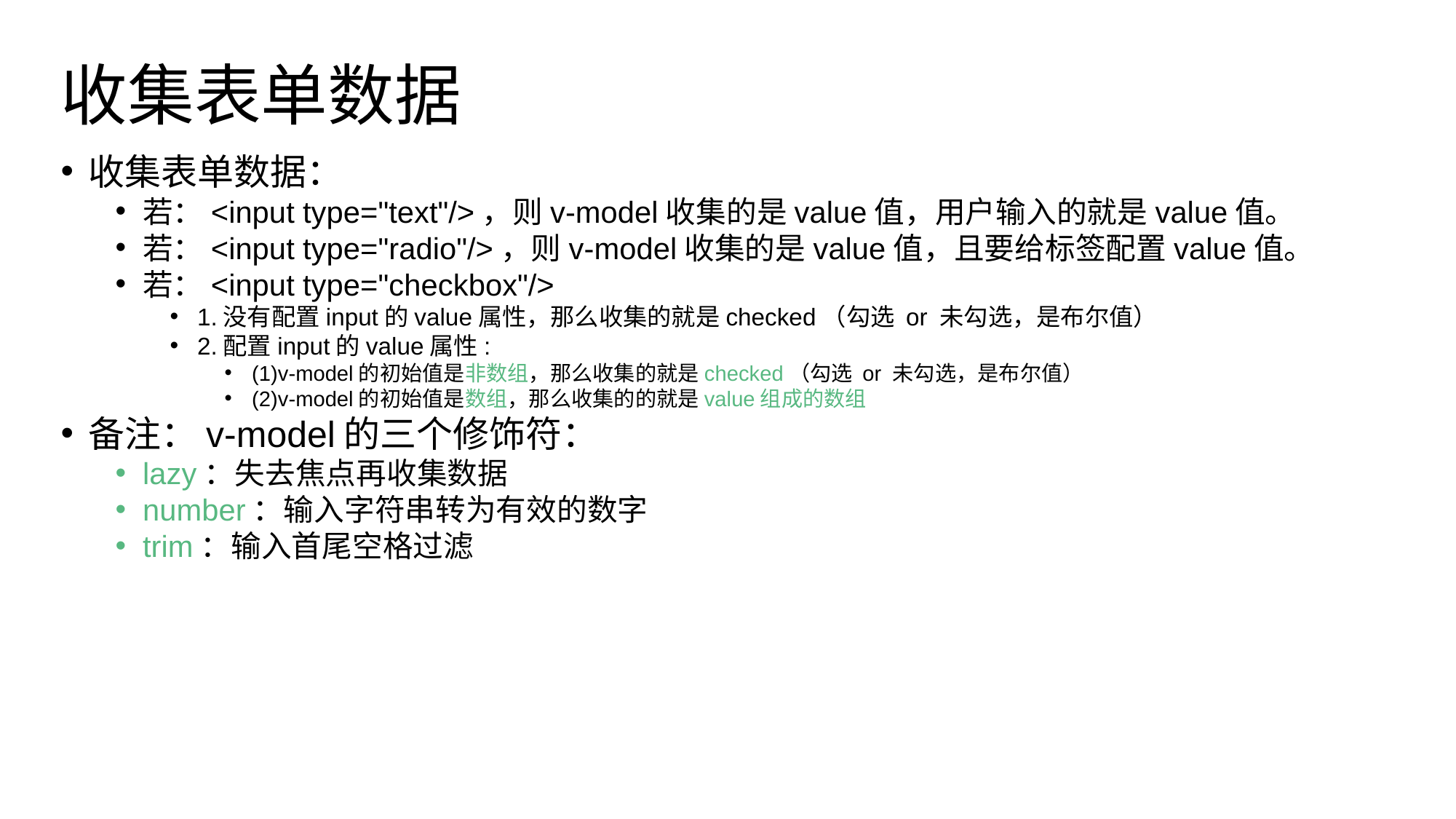

# 收集表单数据
收集表单数据：
若：<input type="text"/>，则v-model收集的是value值，用户输入的就是value值。
若：<input type="radio"/>，则v-model收集的是value值，且要给标签配置value值。
若：<input type="checkbox"/>
1.没有配置input的value属性，那么收集的就是checked（勾选 or 未勾选，是布尔值）
2.配置input的value属性:
(1)v-model的初始值是非数组，那么收集的就是checked（勾选 or 未勾选，是布尔值）
(2)v-model的初始值是数组，那么收集的的就是value组成的数组
备注：v-model的三个修饰符：
lazy：失去焦点再收集数据
number：输入字符串转为有效的数字
trim：输入首尾空格过滤